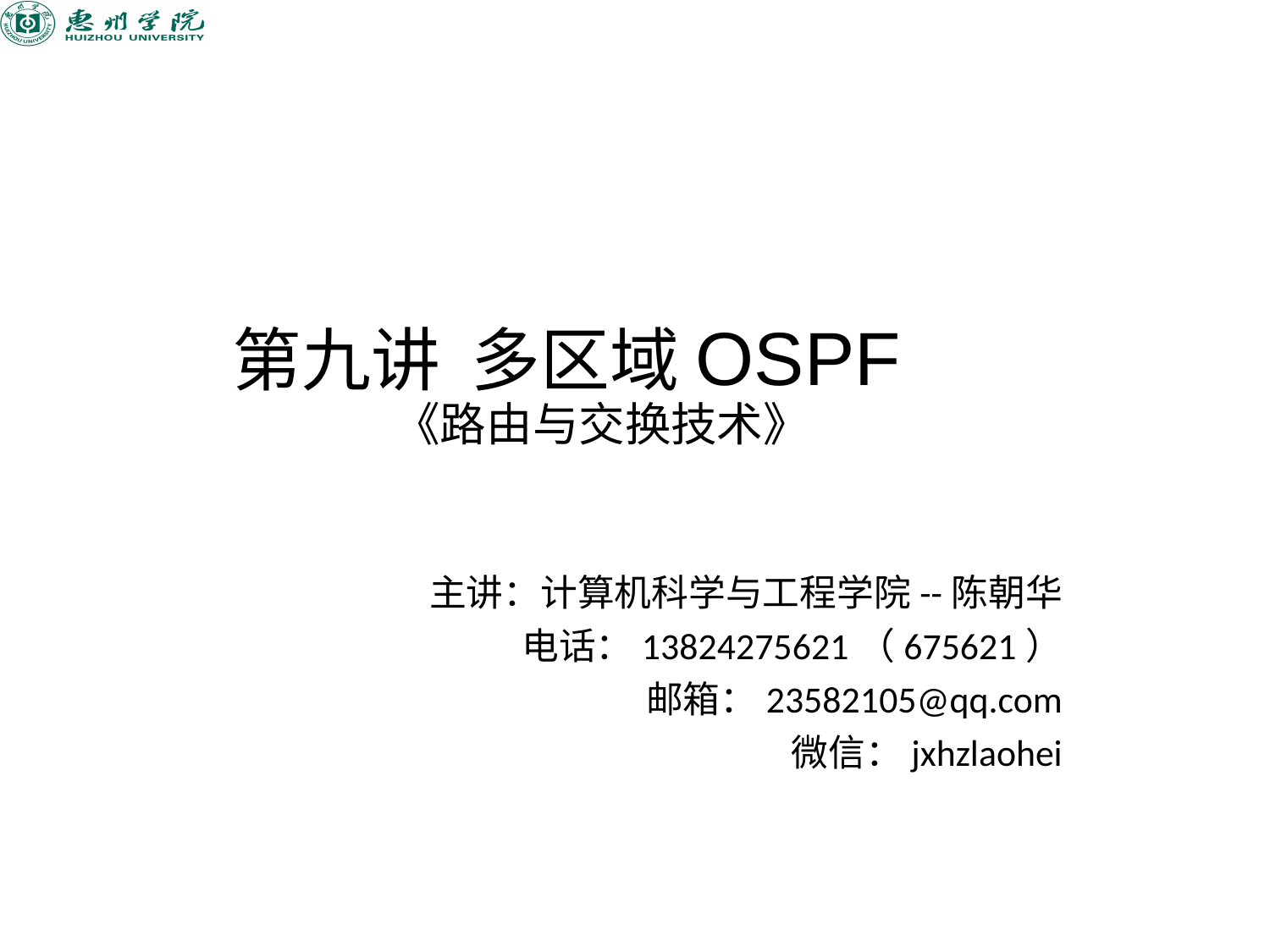

# 第九讲  多区域OSPF				《路由与交换技术》
主讲：计算机科学与工程学院--陈朝华
电话：13824275621（675621）
邮箱：23582105@qq.com
微信：jxhzlaohei